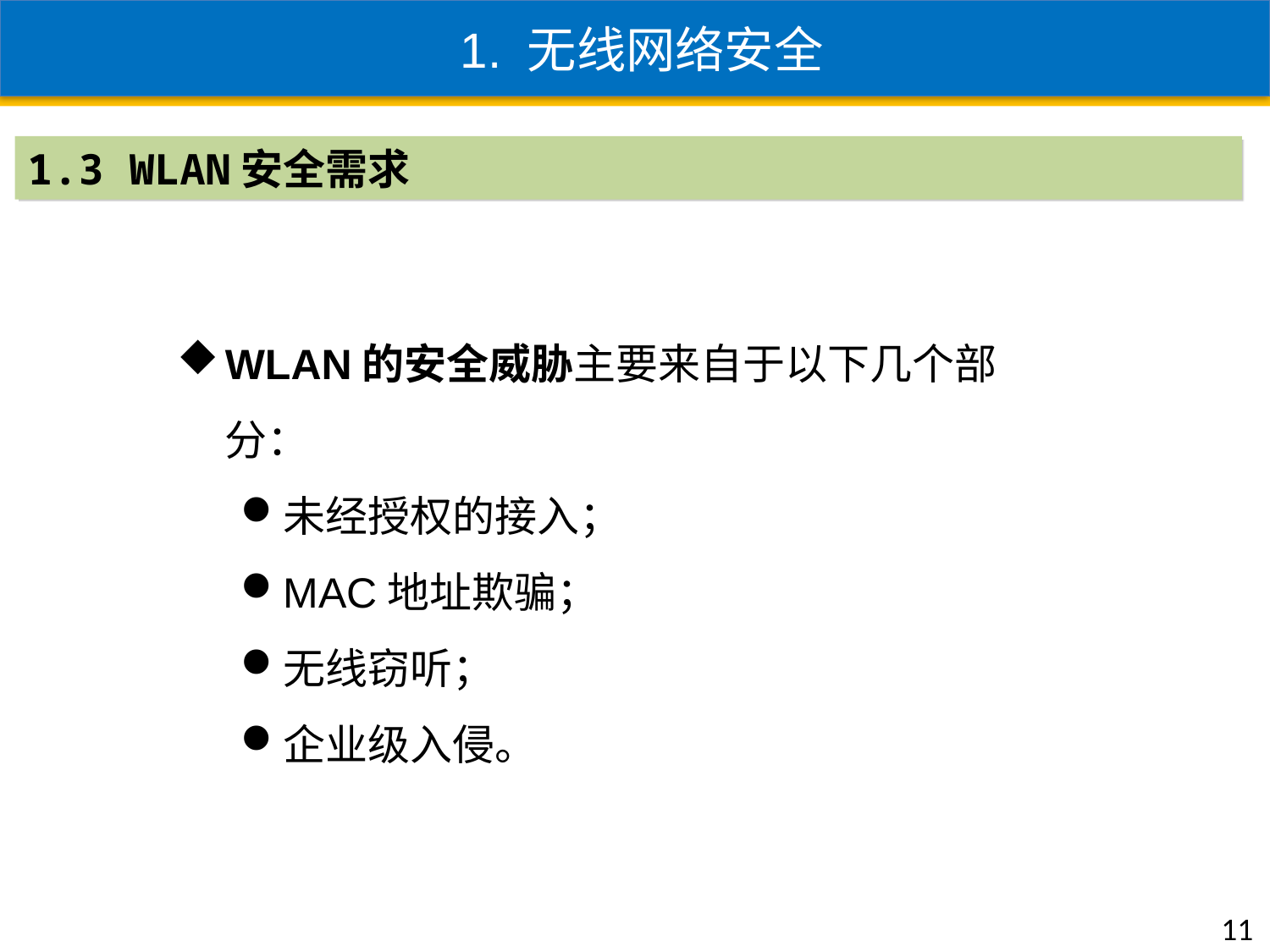

1. 无线网络安全
1.3 WLAN安全需求
WLAN的安全威胁主要来自于以下几个部分：
未经授权的接入；
MAC地址欺骗；
无线窃听；
企业级入侵。

11